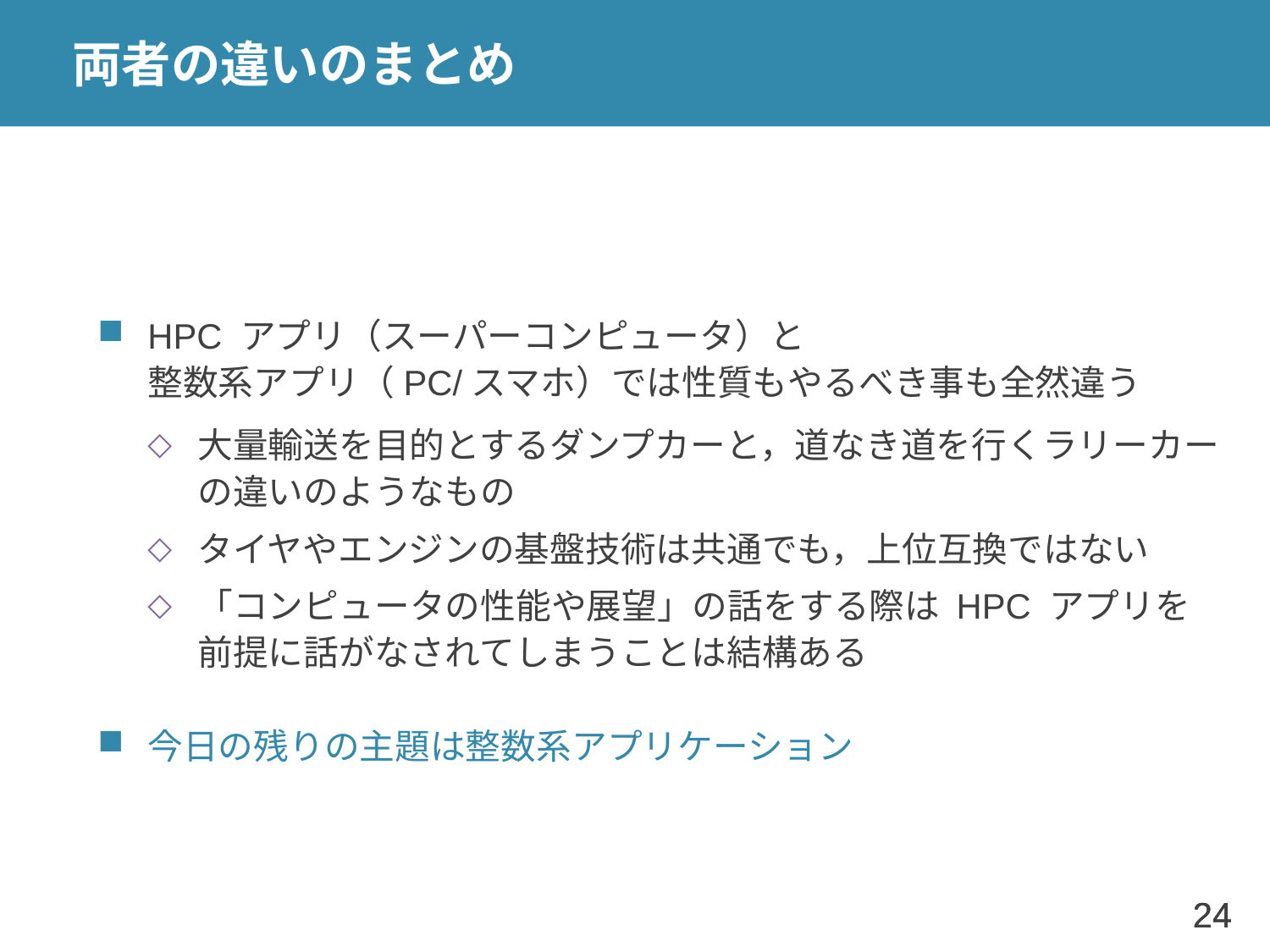

# 両者の違いのまとめ
HPC アプリ（スーパーコンピュータ）と
整数系アプリ（PC/スマホ）では性質もやるべき事も全然違う
大量輸送を目的とするダンプカーと，道なき道を行くラリーカーの違いのようなもの
タイヤやエンジンの基盤技術は共通でも，上位互換ではない
「コンピュータの性能や展望」の話をする際は HPC アプリを前提に話がなされてしまうことは結構ある
今日の残りの主題は整数系アプリケーション